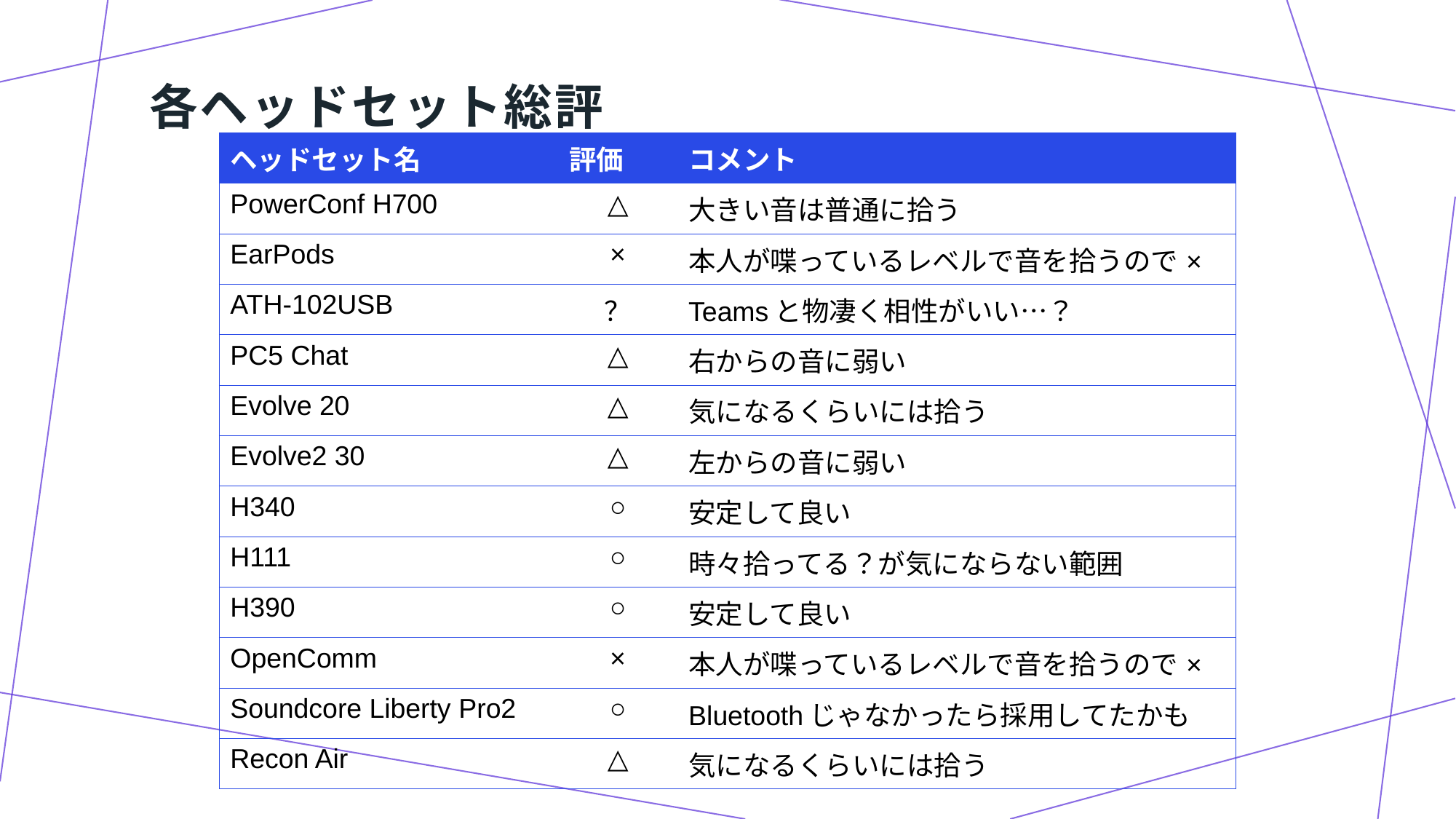

# 各ヘッドセット総評
| ヘッドセット名 | 評価 | コメント |
| --- | --- | --- |
| PowerConf H700 | △ | 大きい音は普通に拾う |
| EarPods | × | 本人が喋っているレベルで音を拾うので× |
| ATH-102USB | ？ | Teamsと物凄く相性がいい…？ |
| PC5 Chat | △ | 右からの音に弱い |
| Evolve 20 | △ | 気になるくらいには拾う |
| Evolve2 30 | △ | 左からの音に弱い |
| H340 | ○ | 安定して良い |
| H111 | ○ | 時々拾ってる？が気にならない範囲 |
| H390 | ○ | 安定して良い |
| OpenComm | × | 本人が喋っているレベルで音を拾うので× |
| Soundcore Liberty Pro2 | ○ | Bluetoothじゃなかったら採用してたかも |
| Recon Air | △ | 気になるくらいには拾う |